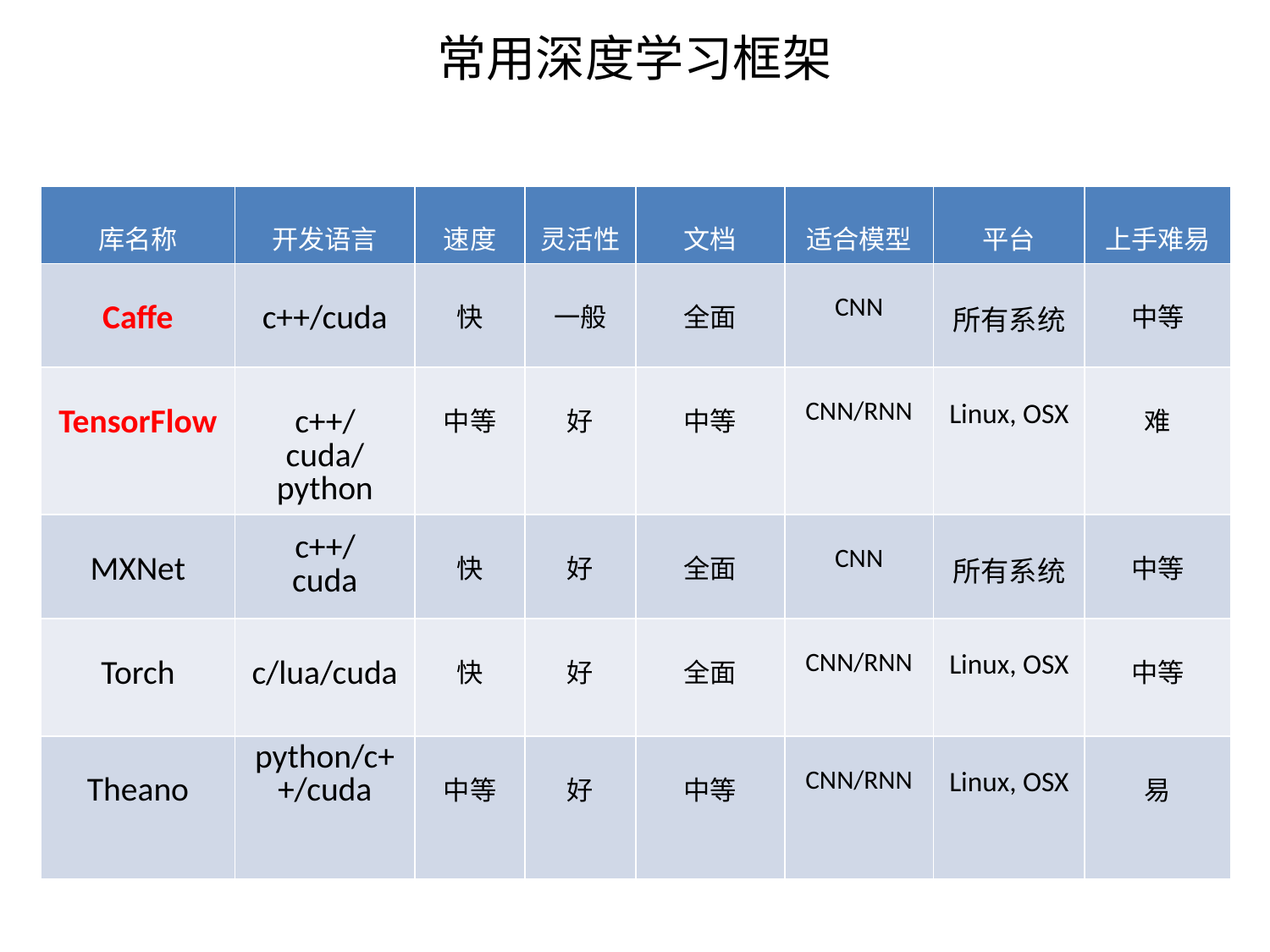

常用深度学习框架
| 库名称 | 开发语言 | 速度 | 灵活性 | 文档 | 适合模型 | 平台 | 上手难易 |
| --- | --- | --- | --- | --- | --- | --- | --- |
| Caffe | c++/cuda | 快 | 一般 | 全面 | CNN | 所有系统 | 中等 |
| TensorFlow | c++/cuda/python | 中等 | 好 | 中等 | CNN/RNN | Linux, OSX | 难 |
| MXNet | c++/cuda | 快 | 好 | 全面 | CNN | 所有系统 | 中等 |
| Torch | c/lua/cuda | 快 | 好 | 全面 | CNN/RNN | Linux, OSX | 中等 |
| Theano | python/c++/cuda | 中等 | 好 | 中等 | CNN/RNN | Linux, OSX | 易 |